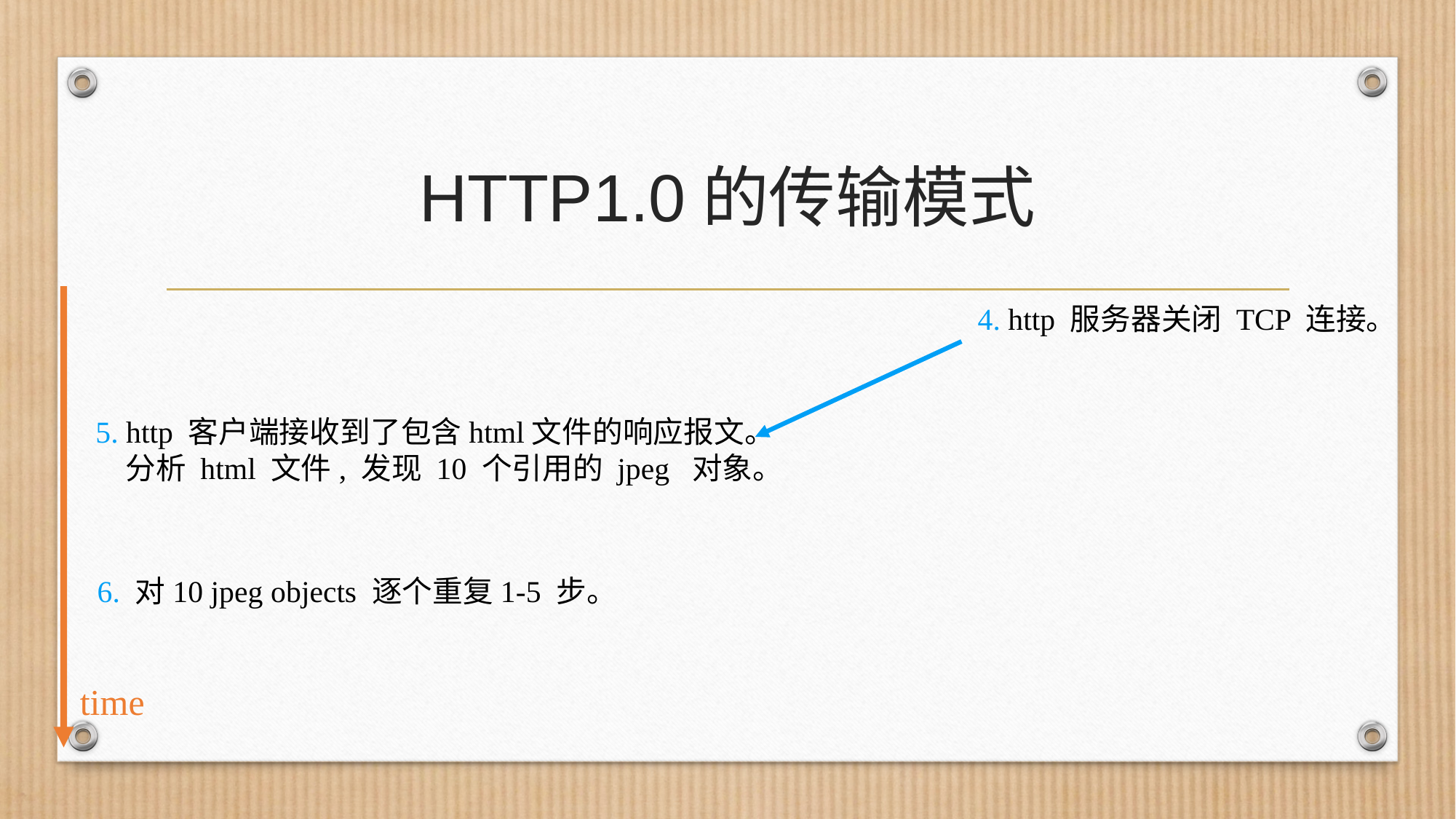

# HTTP1.0的传输模式

4. http 服务器关闭 TCP 连接。

5. http 客户端接收到了包含html文件的响应报文。分析 html 文件, 发现 10 个引用的 jpeg  对象。
6. 对10 jpeg objects 逐个重复1-5 步。
time